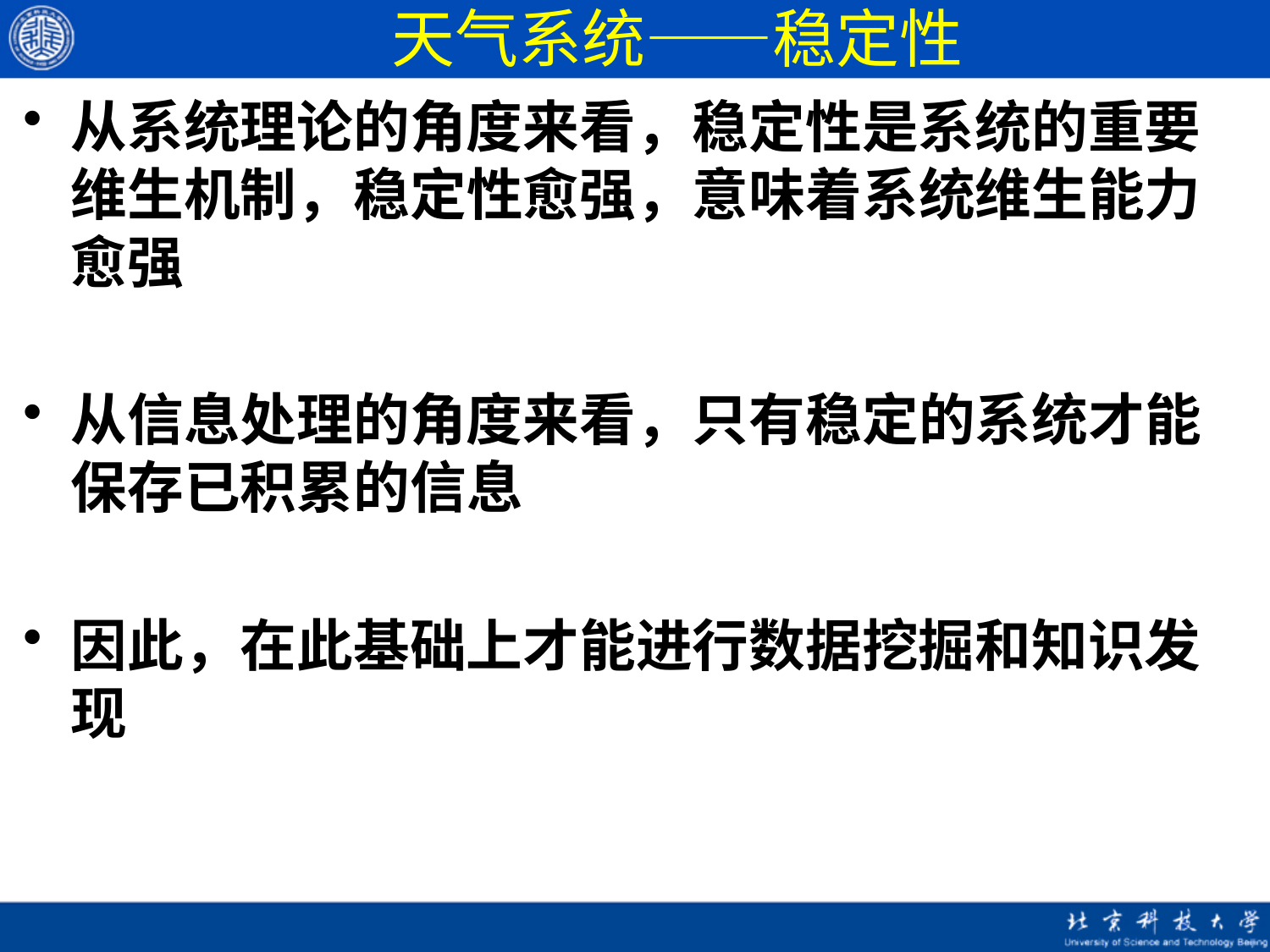

# 天气系统——稳定性
从系统理论的角度来看，稳定性是系统的重要维生机制，稳定性愈强，意味着系统维生能力愈强

从信息处理的角度来看，只有稳定的系统才能保存已积累的信息

因此，在此基础上才能进行数据挖掘和知识发现